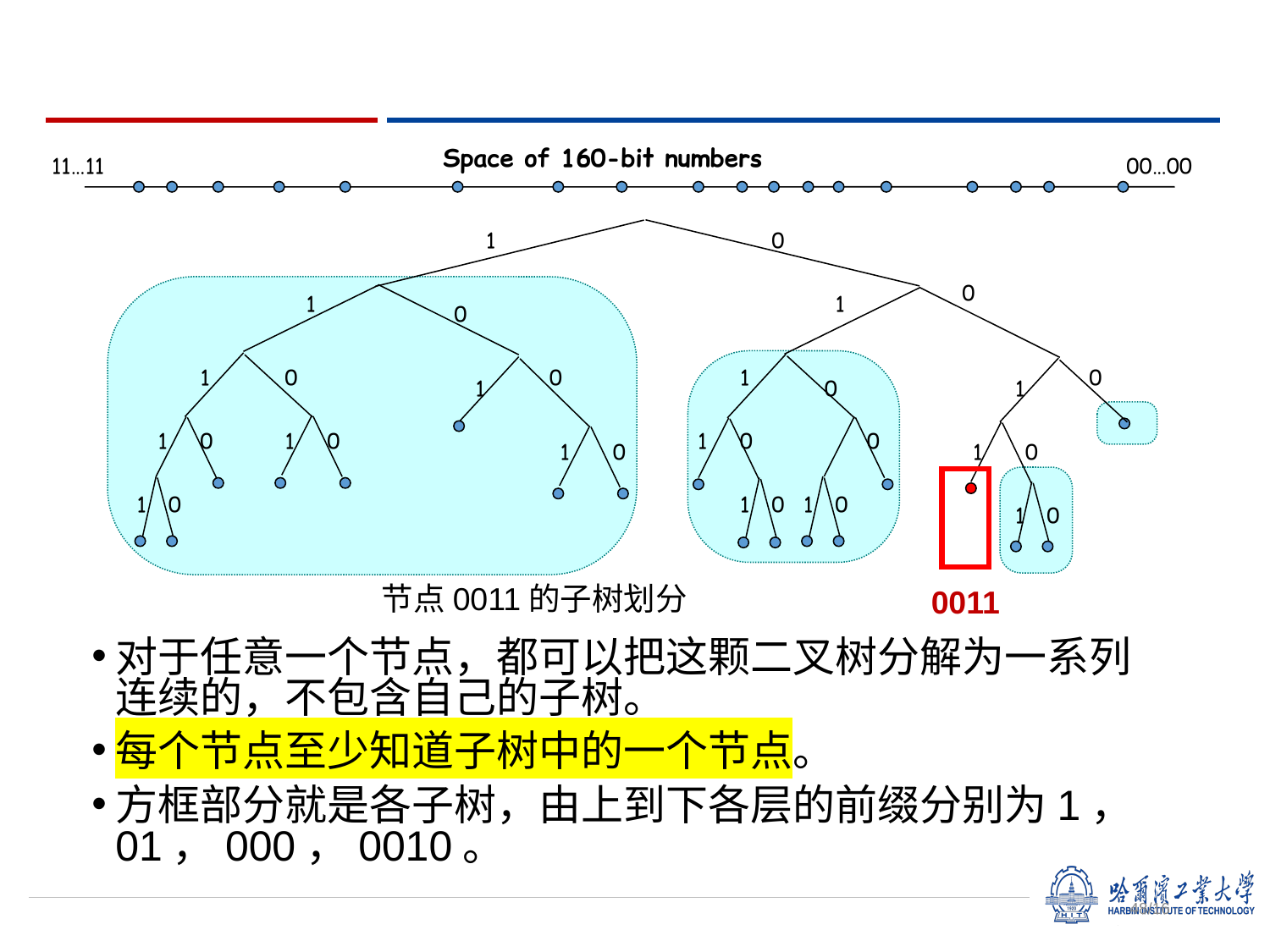

Space of 160-bit numbers
11…11
00…00

1
0
0

1
1
0

1
0
0
1
0
1
0
1

1
0
1
0
1
0
0
1
0
1
0

1
0
1
0
1
0
1
0

节点0011的子树划分
0011
对于任意一个节点，都可以把这颗二叉树分解为一系列连续的，不包含自己的子树。
每个节点至少知道子树中的一个节点。
方框部分就是各子树，由上到下各层的前缀分别为1，01，000，0010。

48/16